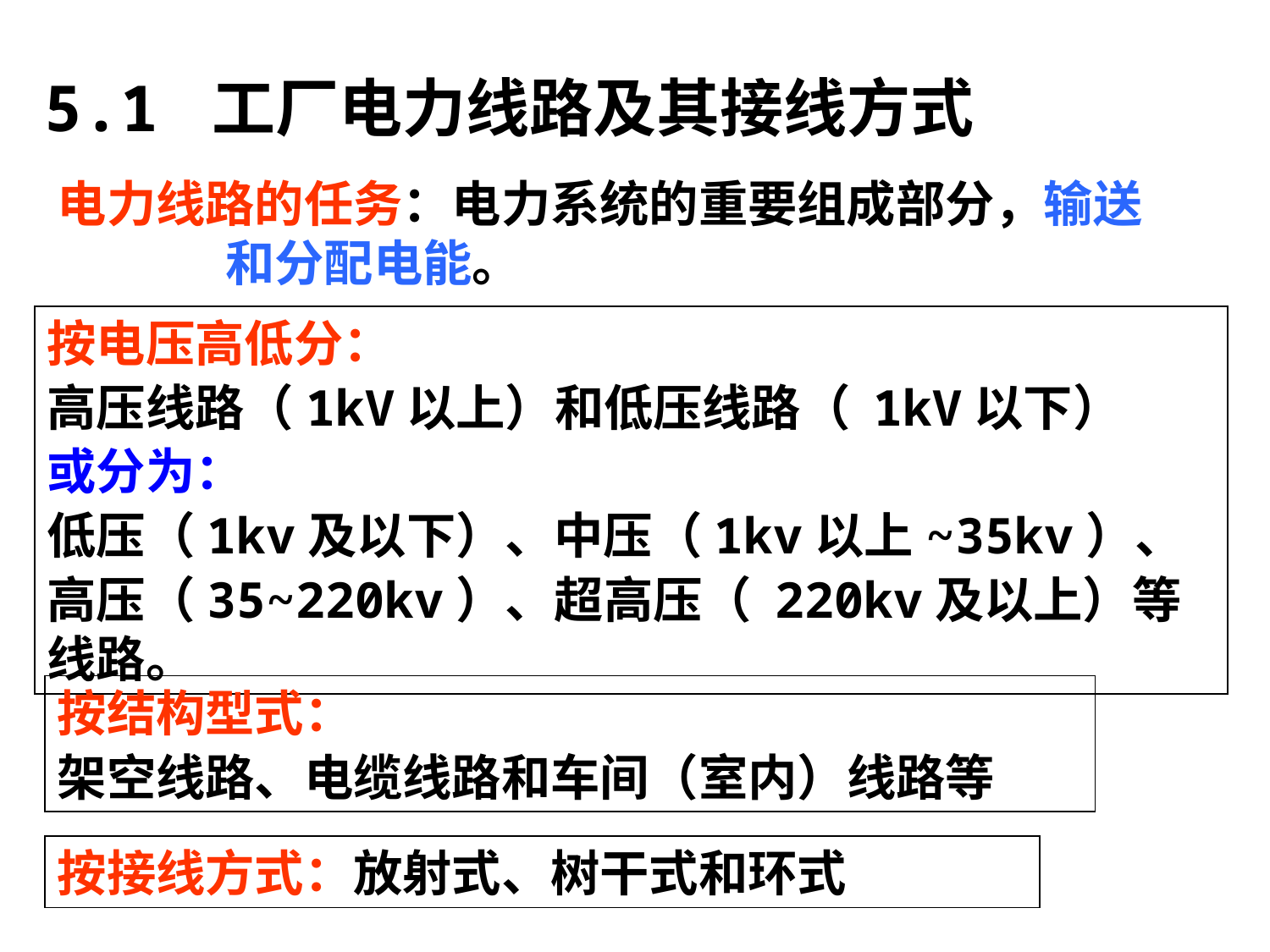

# 5.1 工厂电力线路及其接线方式
电力线路的任务：电力系统的重要组成部分，输送                    和分配电能。
按电压高低分：
高压线路（1kV以上）和低压线路（ 1kV以下）
或分为：
低压（1kv及以下）、中压（1kv以上~35kv）、
高压（35~220kv）、超高压（ 220kv及以上）等线路。
按结构型式：
架空线路、电缆线路和车间（室内）线路等
按接线方式：放射式、树干式和环式